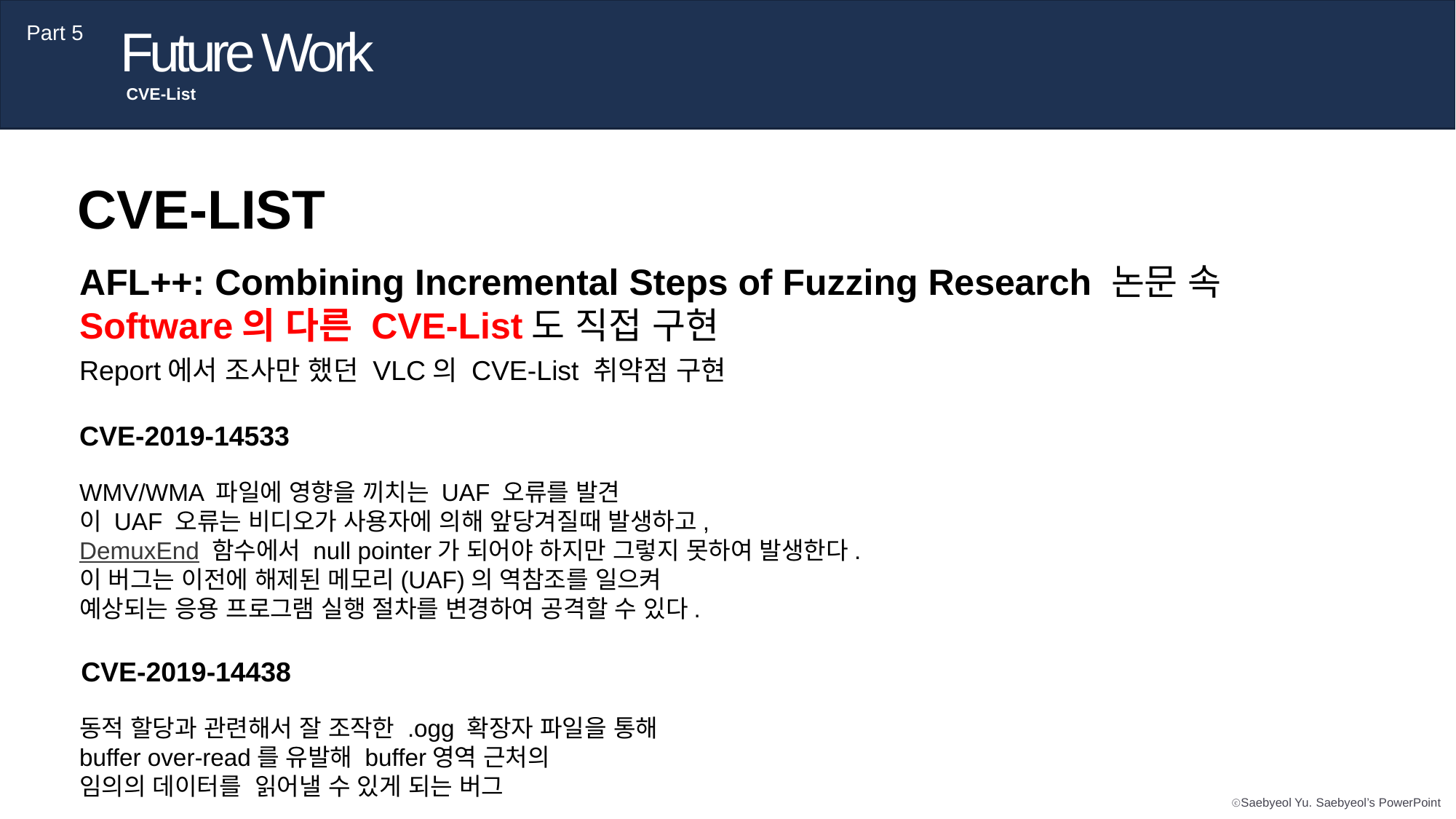

Future Work
Part 5
CVE-List
CVE-LIST
AFL++: Combining Incremental Steps of Fuzzing Research 논문 속
Software의 다른 CVE-List도 직접 구현
Report에서 조사만 했던 VLC의 CVE-List 취약점 구현
CVE-2019-14533
WMV/WMA 파일에 영향을 끼치는 UAF 오류를 발견
이 UAF 오류는 비디오가 사용자에 의해 앞당겨질때 발생하고,
DemuxEnd 함수에서 null pointer가 되어야 하지만 그렇지 못하여 발생한다.
이 버그는 이전에 해제된 메모리(UAF)의 역참조를 일으켜
예상되는 응용 프로그램 실행 절차를 변경하여 공격할 수 있다.
CVE-2019-14438
동적 할당과 관련해서 잘 조작한 .ogg 확장자 파일을 통해
buffer over-read를 유발해 buffer영역 근처의
임의의 데이터를  읽어낼 수 있게 되는 버그